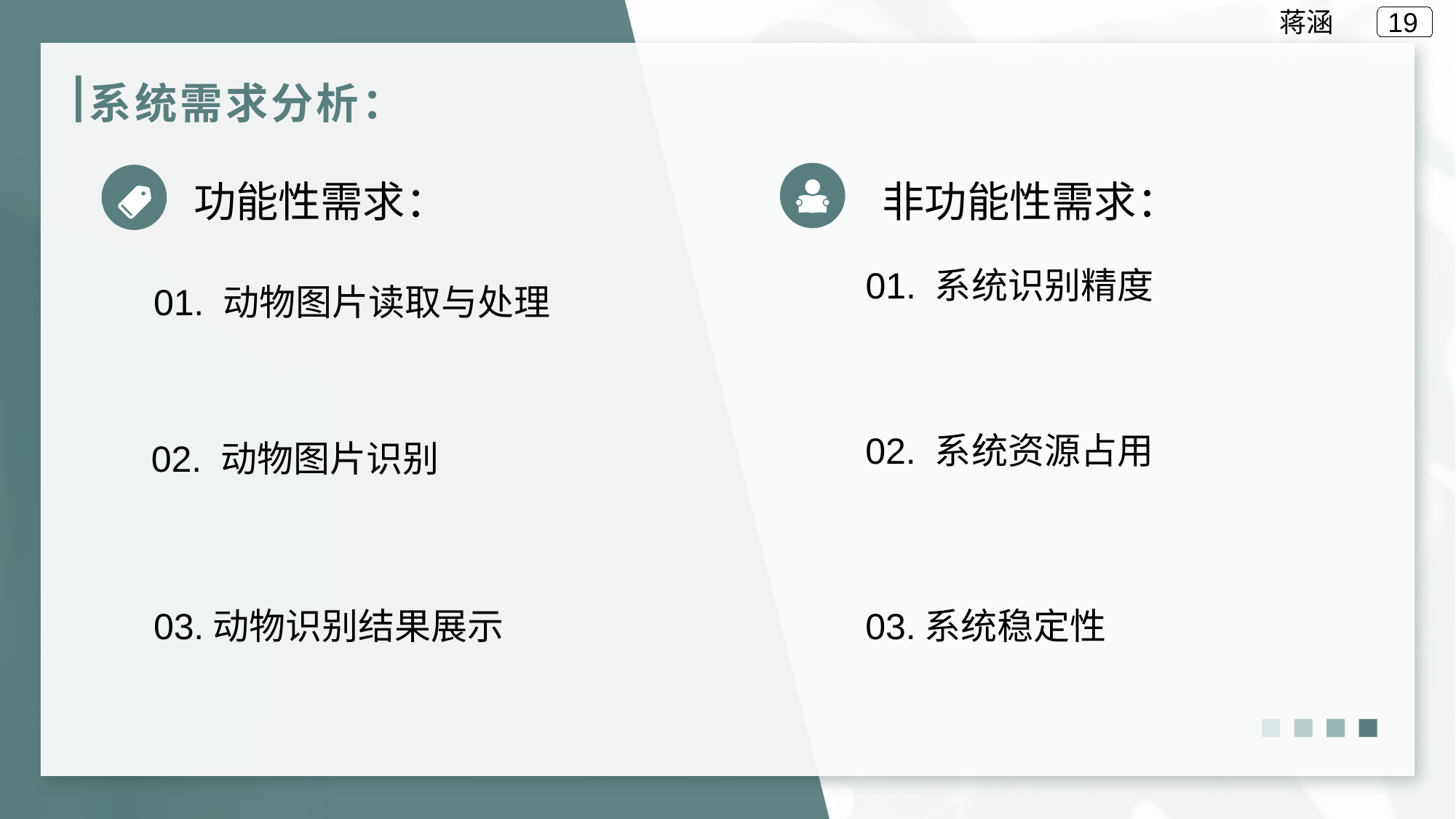

蒋涵
# 系统需求分析：

功能性需求：
非功能性需求：

01. 系统识别精度
01. 动物图片读取与处理
02. 系统资源占用
02. 动物图片识别
03.动物识别结果展示
03.系统稳定性